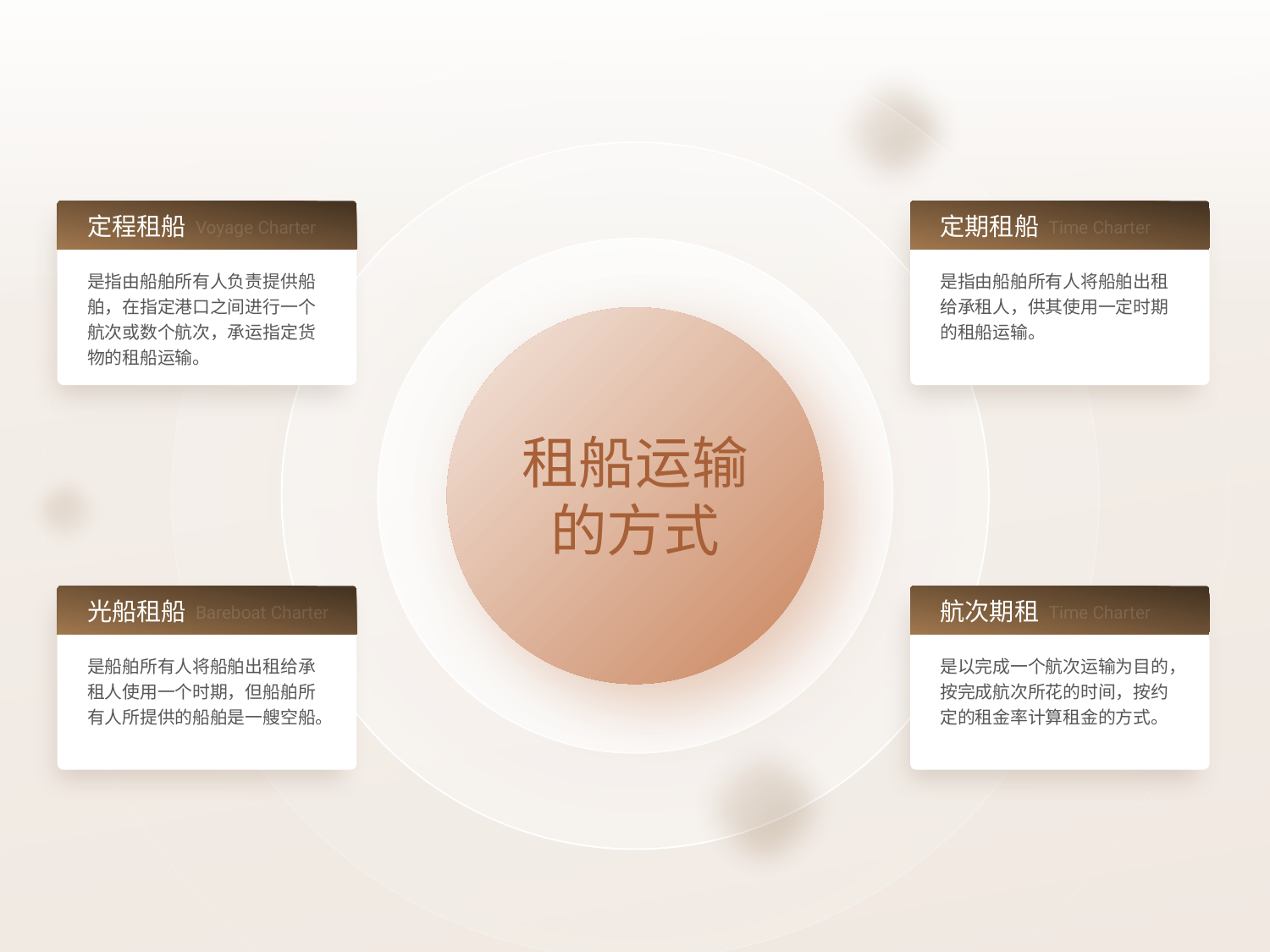

定程租船
Voyage Charter
是指由船舶所有人负责提供船舶，在指定港口之间进行一个航次或数个航次，承运指定货物的租船运输。

定期租船
Time Charter
是指由船舶所有人将船舶出租给承租人，供其使用一定时期的租船运输。

租船运输
的方式

光船租船
Bareboat Charter
是船舶所有人将船舶出租给承租人使用一个时期，但船舶所有人所提供的船舶是一艘空船。

航次期租
Time Charter
是以完成一个航次运输为目的，按完成航次所花的时间，按约定的租金率计算租金的方式。